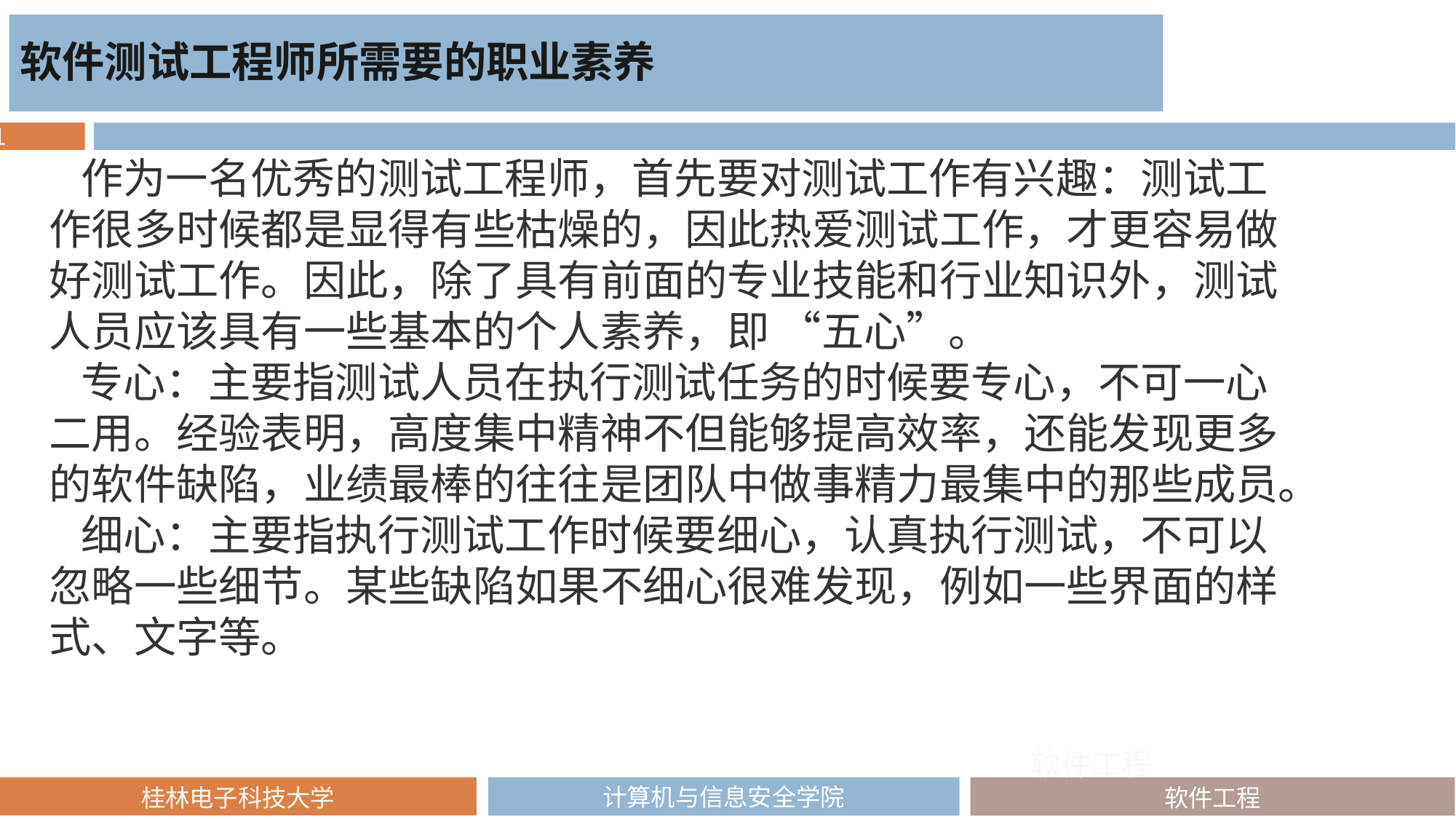

软件测试工程师所需要的职业素养

作为一名优秀的测试工程师，首先要对测试工作有兴趣：测试工作很多时候都是显得有些枯燥的，因此热爱测试工作，才更容易做好测试工作。因此，除了具有前面的专业技能和行业知识外，测试人员应该具有一些基本的个人素养，即 “五心”。
专心：主要指测试人员在执行测试任务的时候要专心，不可一心二用。经验表明，高度集中精神不但能够提高效率，还能发现更多的软件缺陷，业绩最棒的往往是团队中做事精力最集中的那些成员。
细心：主要指执行测试工作时候要细心，认真执行测试，不可以忽略一些细节。某些缺陷如果不细心很难发现，例如一些界面的样式、文字等。
软件工程